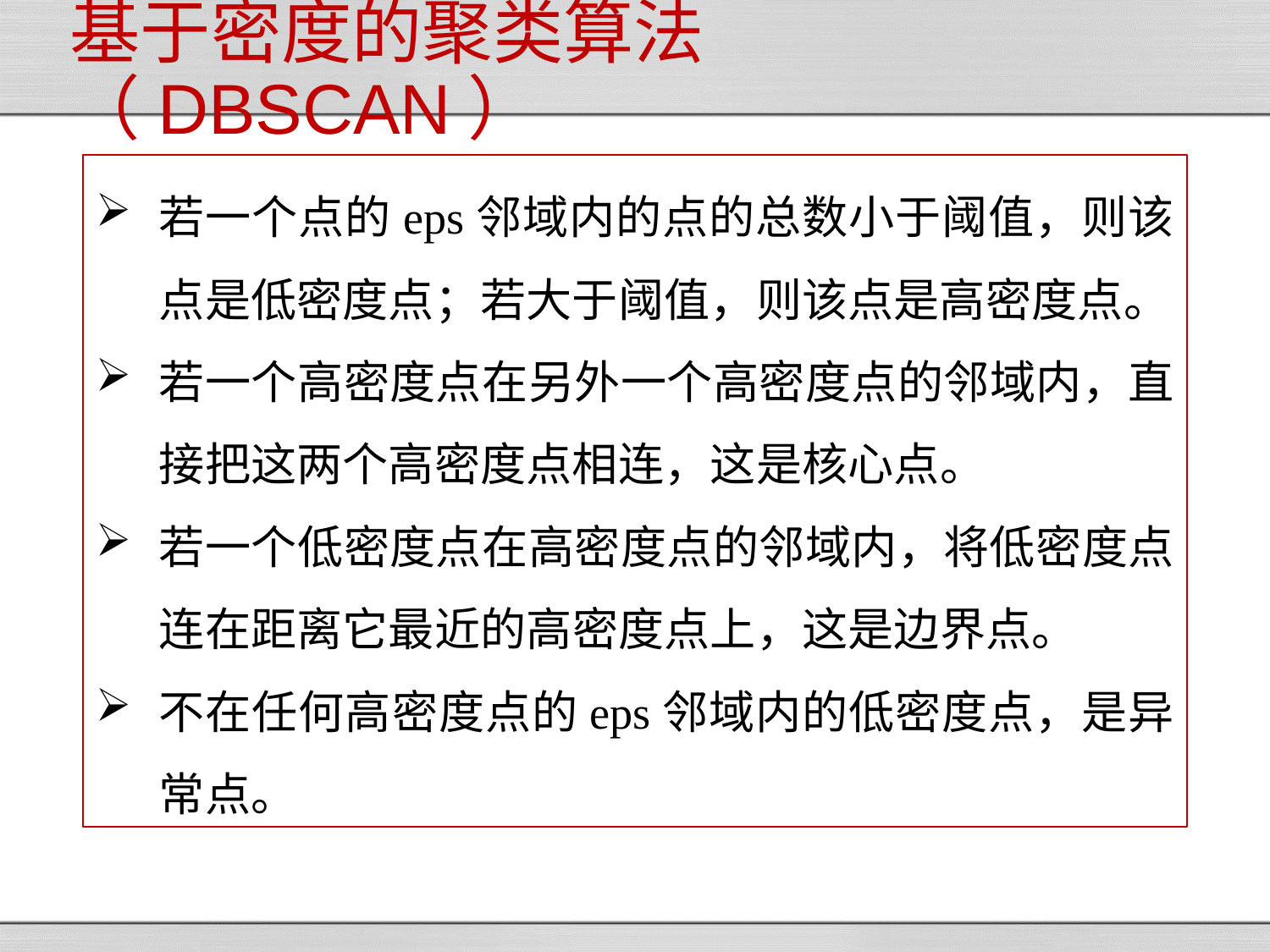

基于密度的聚类算法（DBSCAN）
若一个点的eps邻域内的点的总数小于阈值，则该点是低密度点；若大于阈值，则该点是高密度点。
若一个高密度点在另外一个高密度点的邻域内，直接把这两个高密度点相连，这是核心点。
若一个低密度点在高密度点的邻域内，将低密度点连在距离它最近的高密度点上，这是边界点。
不在任何高密度点的eps邻域内的低密度点，是异常点。